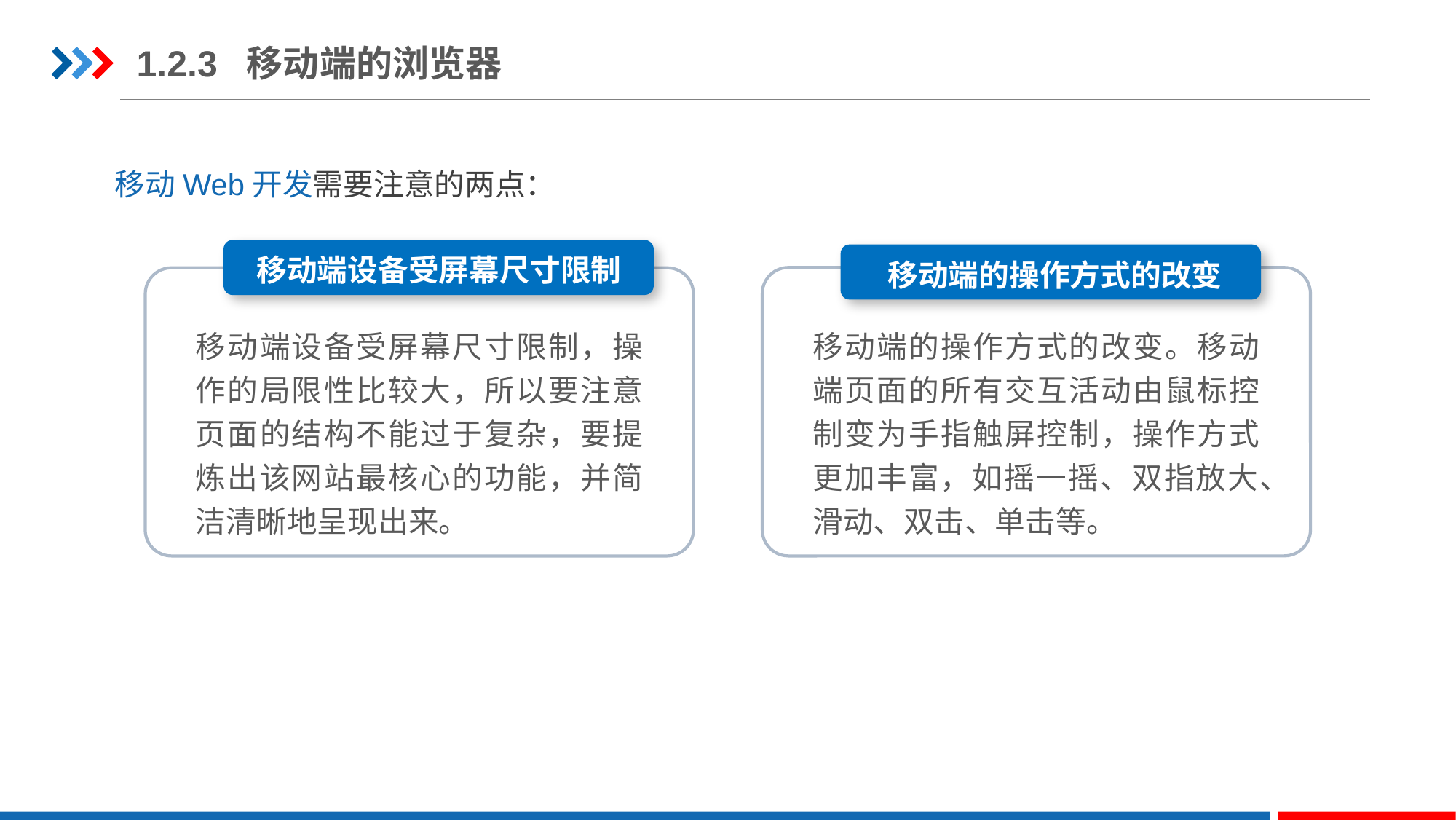

1.2.3  移动端的浏览器
移动Web开发需要注意的两点：

移动端设备受屏幕尺寸限制
移动端的操作方式的改变

移动端设备受屏幕尺寸限制，操作的局限性比较大，所以要注意页面的结构不能过于复杂，要提炼出该网站最核心的功能，并简洁清晰地呈现出来。
移动端的操作方式的改变。移动端页面的所有交互活动由鼠标控制变为手指触屏控制，操作方式更加丰富，如摇一摇、双指放大、滑动、双击、单击等。